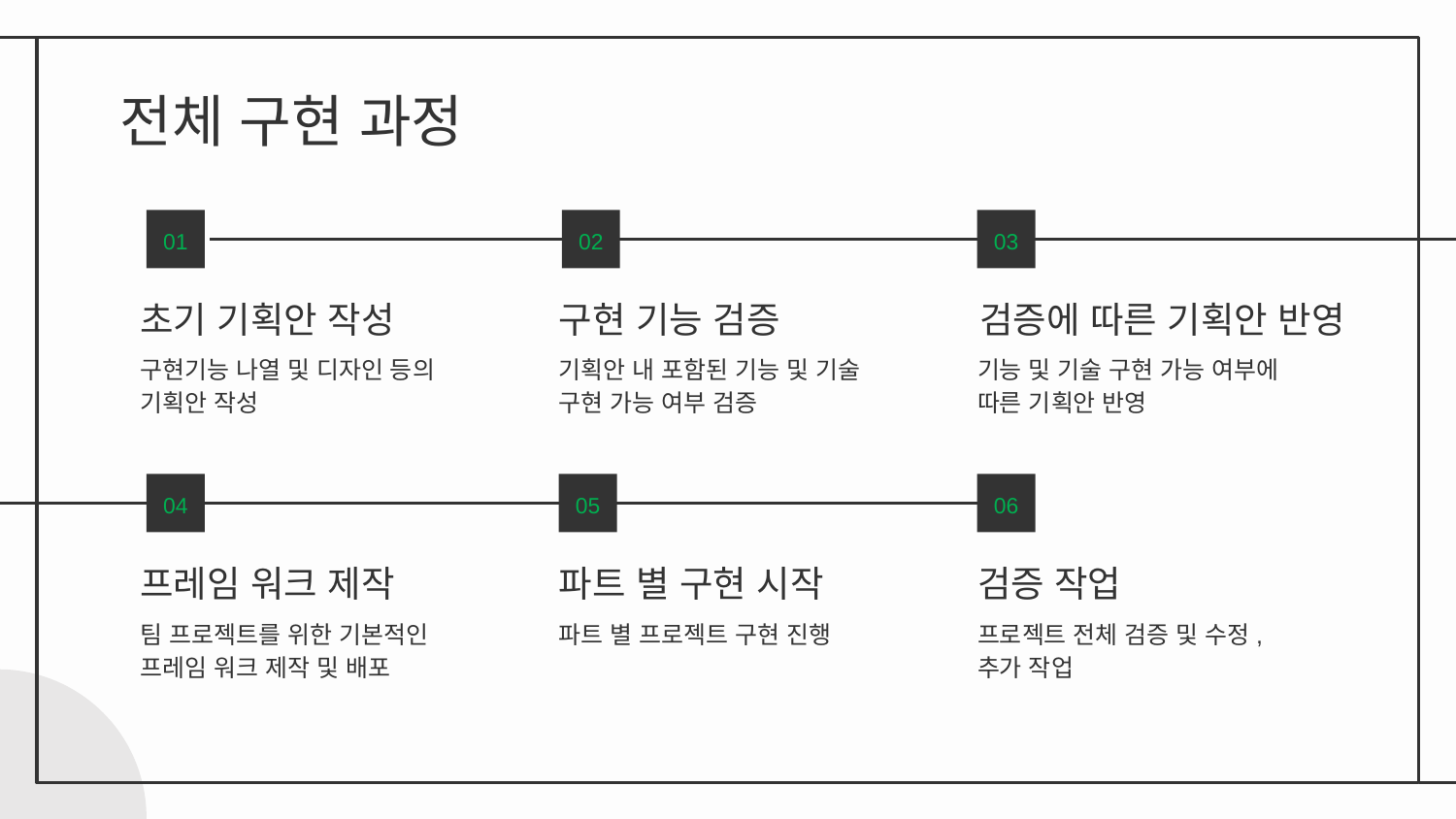

# 전체 구현 과정
01
02
03
초기 기획안 작성
구현 기능 검증
검증에 따른 기획안 반영
구현기능 나열 및 디자인 등의 기획안 작성
기획안 내 포함된 기능 및 기술 구현 가능 여부 검증
기능 및 기술 구현 가능 여부에 따른 기획안 반영
04
05
06
프레임 워크 제작
파트 별 구현 시작
검증 작업
팀 프로젝트를 위한 기본적인 프레임 워크 제작 및 배포
파트 별 프로젝트 구현 진행
프로젝트 전체 검증 및 수정, 추가 작업